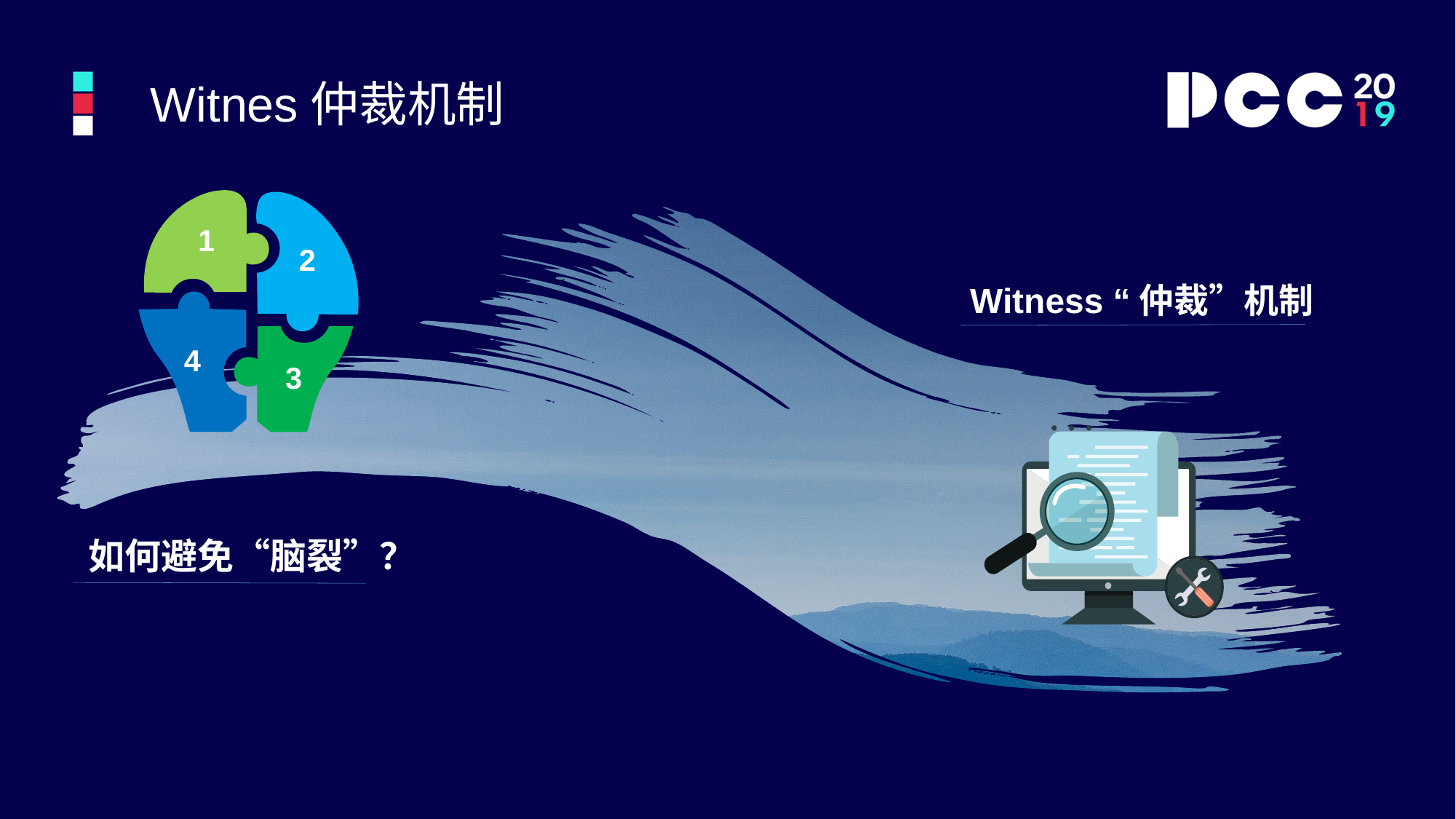

Witnes仲裁机制
1
2

Witness “仲裁”机制
4
3

如何避免“脑裂”？